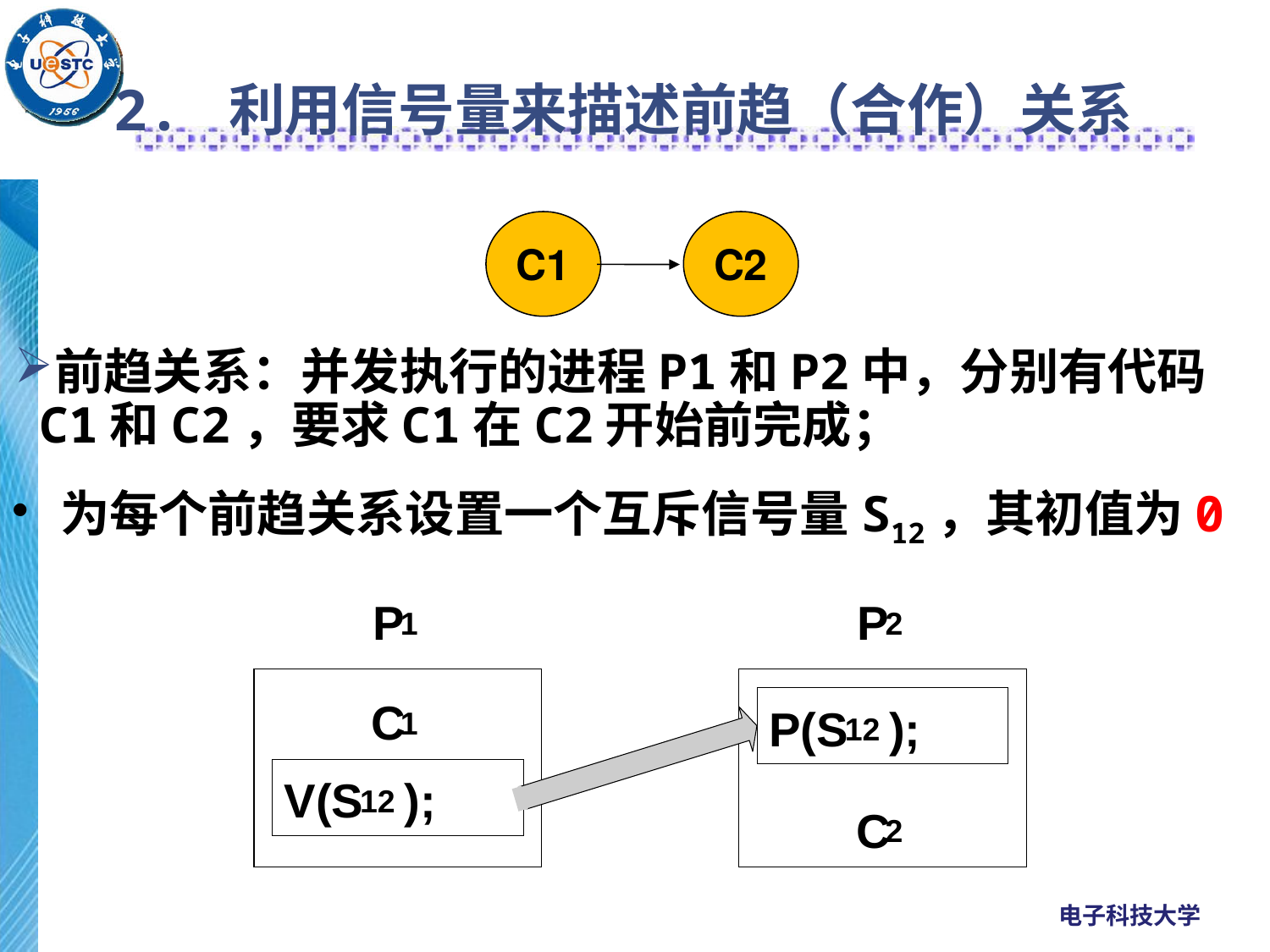

# 2. 利用信号量来描述前趋（合作）关系
C1
C2

前趋关系：并发执行的进程P1和P2中，分别有代码C1和C2，要求C1在C2开始前完成；
为每个前趋关系设置一个互斥信号量S12，其初值为0
P
P
1
2

C
P(S
);
1

12

V(S
);
12

C
2